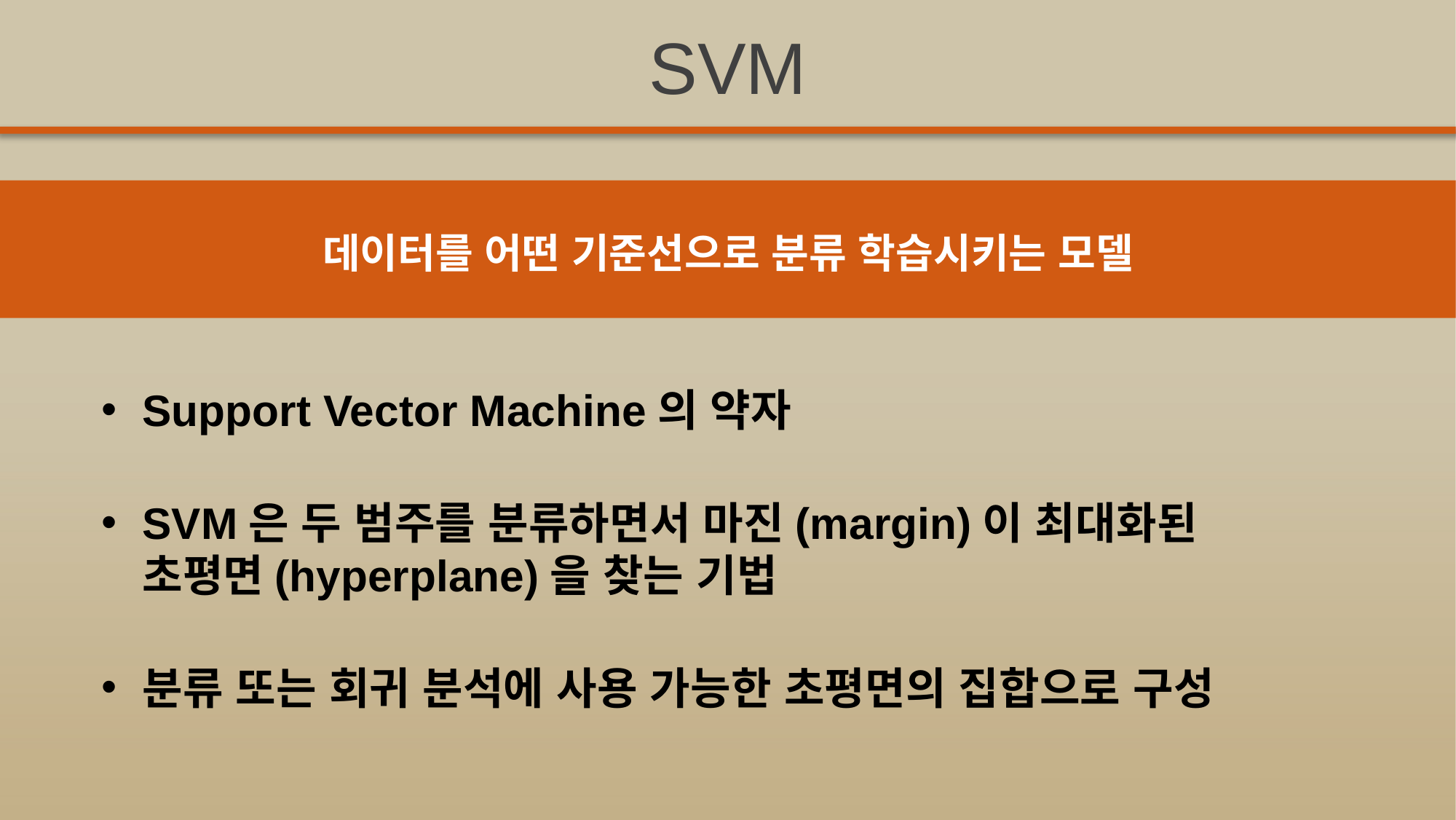

SVM

데이터를 어떤 기준선으로 분류 학습시키는 모델
Support Vector Machine의 약자

SVM은 두 범주를 분류하면서 마진(margin)이 최대화된
초평면(hyperplane)을 찾는 기법

분류 또는 회귀 분석에 사용 가능한 초평면의 집합으로 구성